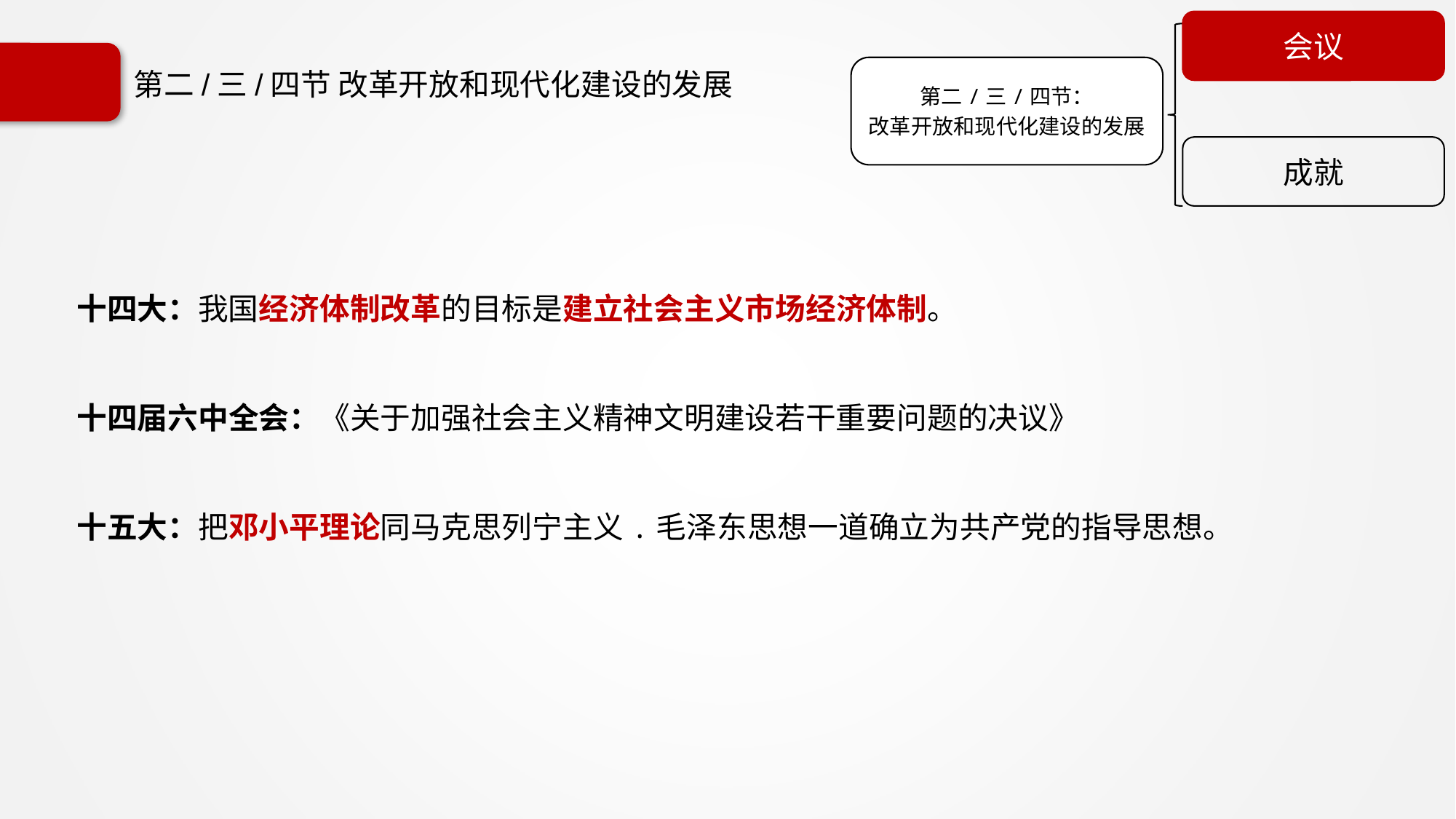

会议

第二/三/四节：
改革开放和现代化建设的发展
成就

# 第二/三/四节 改革开放和现代化建设的发展

十四大：我国经济体制改革的目标是建立社会主义市场经济体制。

十四届六中全会：《关于加强社会主义精神文明建设若干重要问题的决议》

十五大：把邓小平理论同马克思列宁主义.毛泽东思想一道确立为共产党的指导思想。